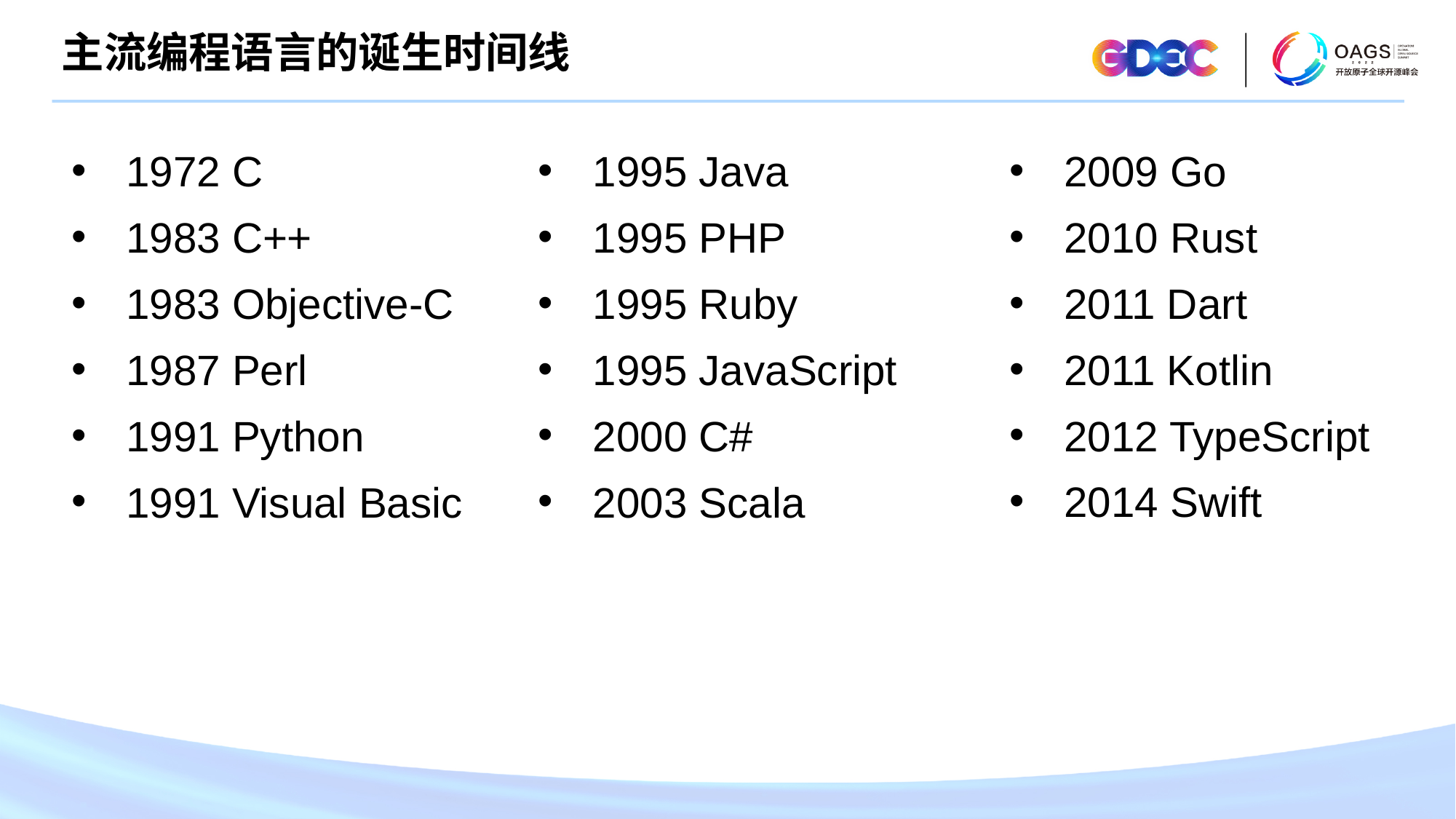

主流编程语言的诞生时间线
1972 C
1983 C++
1983 Objective-C
1987 Perl
1991 Python
1991 Visual Basic
1995 Java
1995 PHP
1995 Ruby
1995 JavaScript
2000 C#
2003 Scala
2009 Go
2010 Rust
2011 Dart
2011 Kotlin
2012 TypeScript
2014 Swift